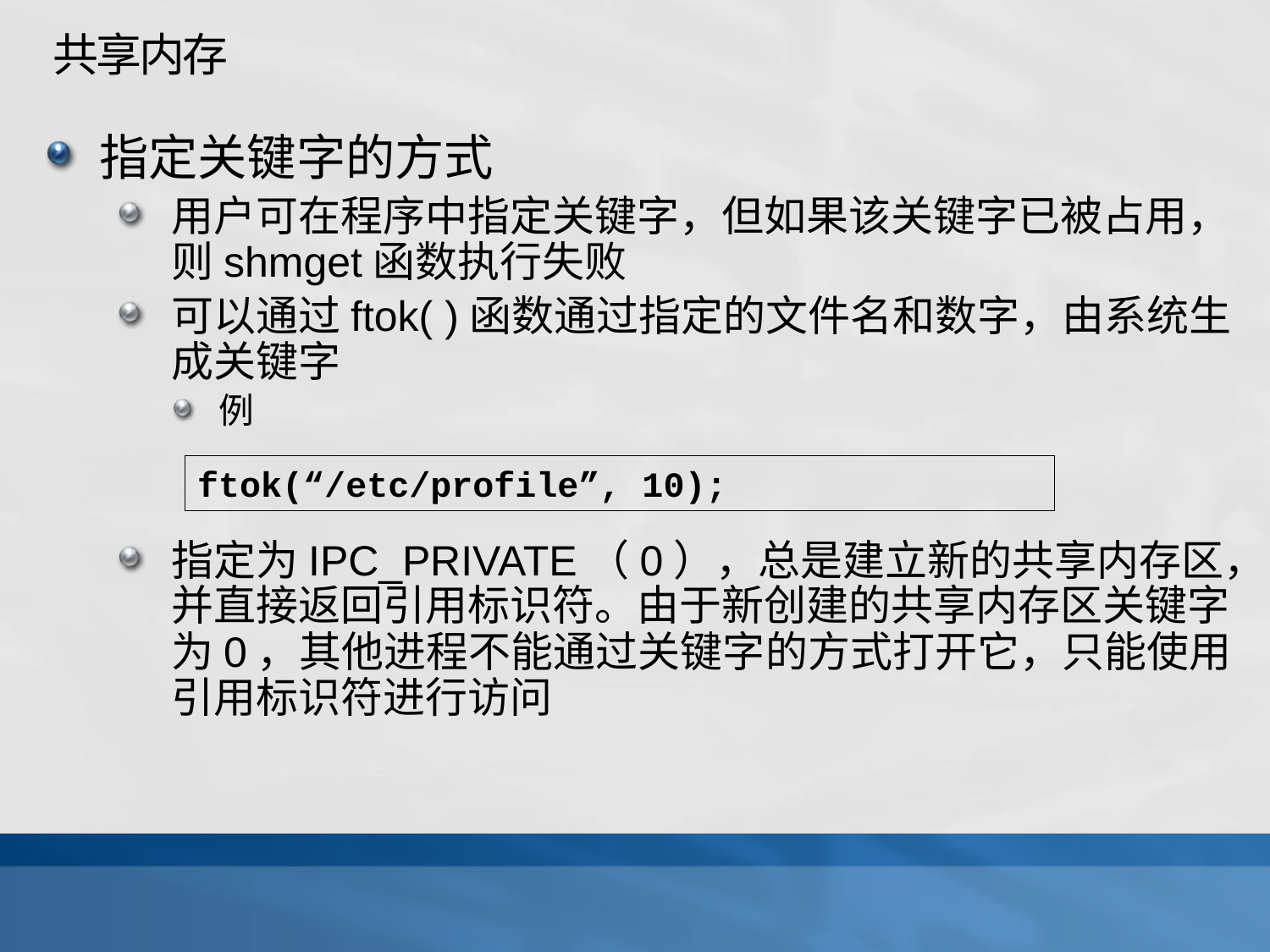

# 共享内存

指定关键字的方式
用户可在程序中指定关键字，但如果该关键字已被占用，则shmget函数执行失败
可以通过ftok( )函数通过指定的文件名和数字，由系统生成关键字
例

指定为IPC_PRIVATE（0），总是建立新的共享内存区，并直接返回引用标识符。由于新创建的共享内存区关键字为0，其他进程不能通过关键字的方式打开它，只能使用引用标识符进行访问

ftok(“/etc/profile”, 10);